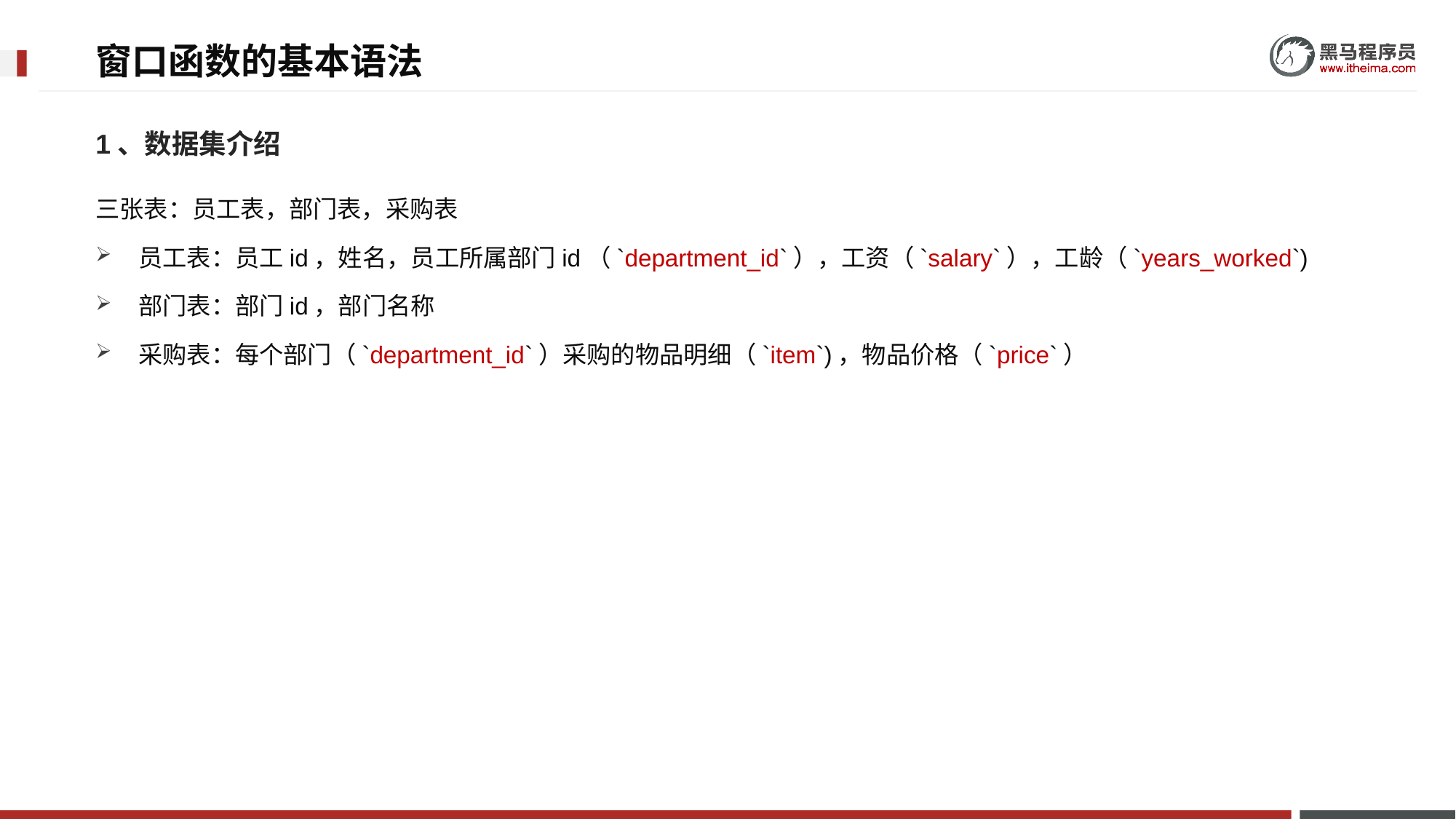

# 窗口函数的基本语法
1、数据集介绍
三张表：员工表，部门表，采购表
员工表：员工id，姓名，员工所属部门id（`department_id`），工资（`salary`），工龄（`years_worked`)
部门表：部门id，部门名称
采购表：每个部门（`department_id`）采购的物品明细（`item`)，物品价格（`price`）